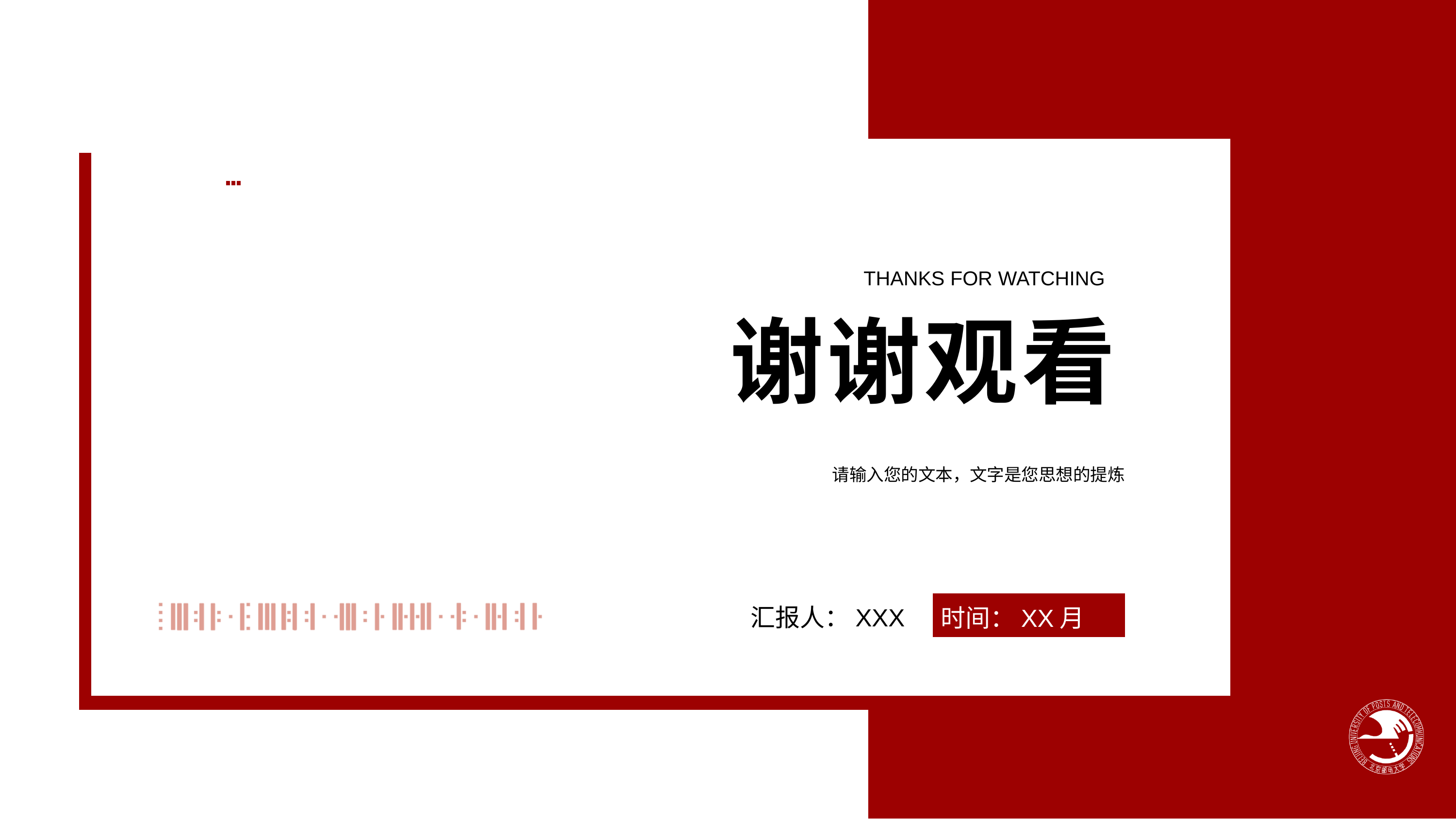

···

THANKS FOR WATCHING
谢谢观看

请输入您的文本，文字是您思想的提炼

时间：XX月XX日

汇报人：XXX